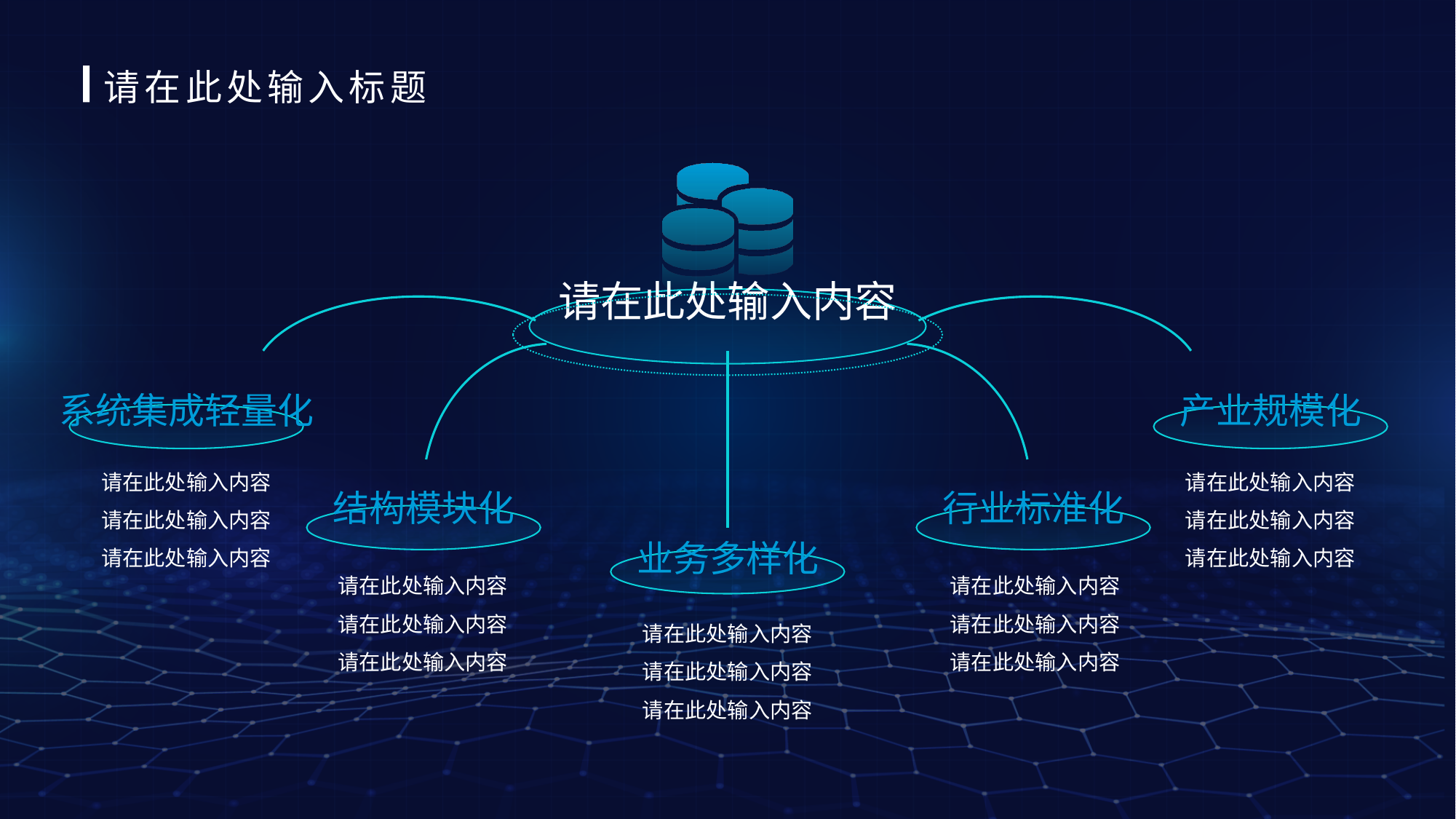

请在此处输入标题

请在此处输入内容

系统集成轻量化
产业规模化

请在此处输入内容
请在此处输入内容
请在此处输入内容
请在此处输入内容
请在此处输入内容
请在此处输入内容
结构模块化
行业标准化

业务多样化

请在此处输入内容
请在此处输入内容
请在此处输入内容
请在此处输入内容
请在此处输入内容
请在此处输入内容
请在此处输入内容
请在此处输入内容
请在此处输入内容